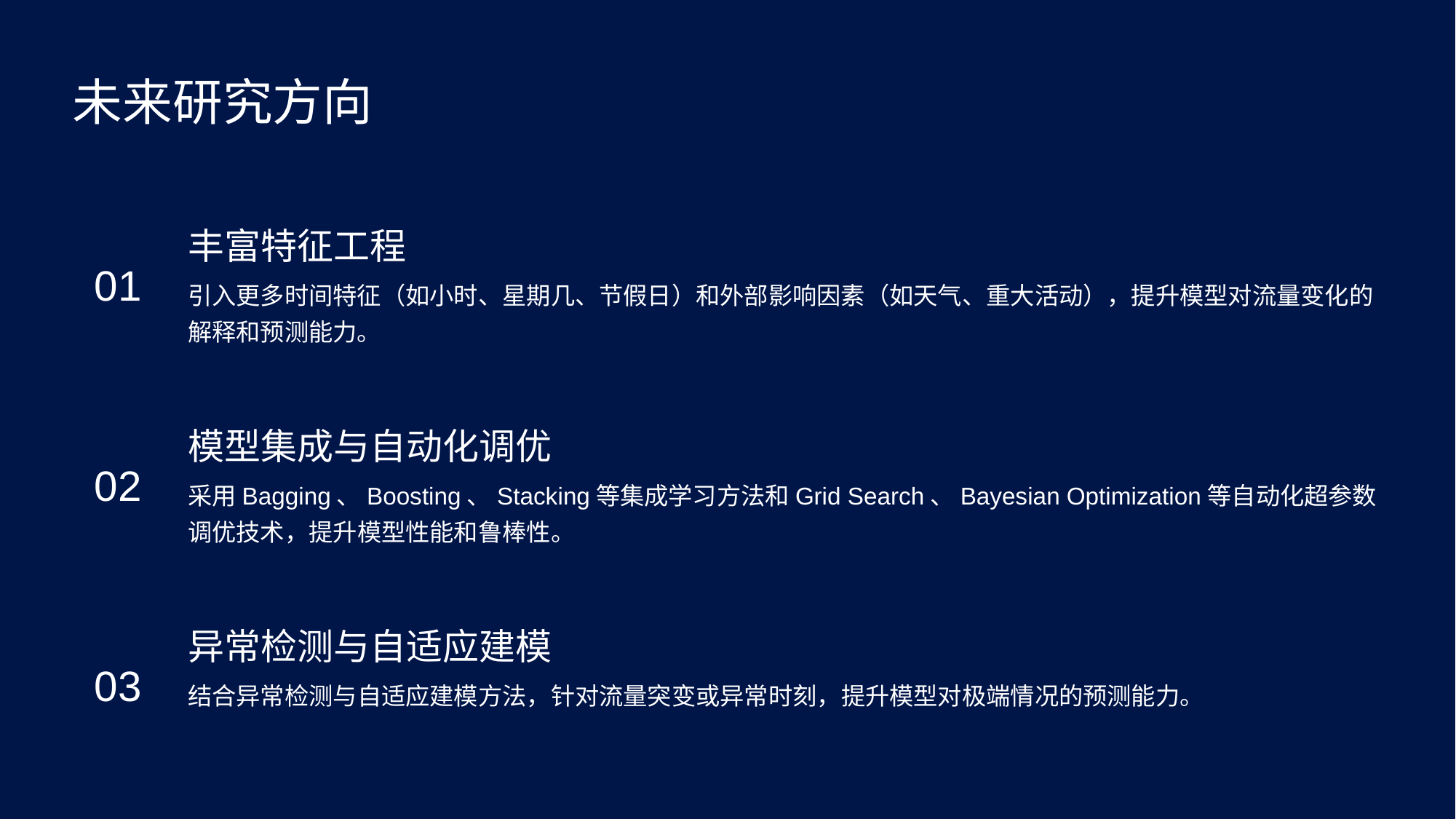

未来研究方向
丰富特征工程

01
引入更多时间特征（如小时、星期几、节假日）和外部影响因素（如天气、重大活动），提升模型对流量变化的解释和预测能力。
模型集成与自动化调优

02
采用Bagging、Boosting、Stacking等集成学习方法和Grid Search、Bayesian Optimization等自动化超参数调优技术，提升模型性能和鲁棒性。
异常检测与自适应建模

03
结合异常检测与自适应建模方法，针对流量突变或异常时刻，提升模型对极端情况的预测能力。